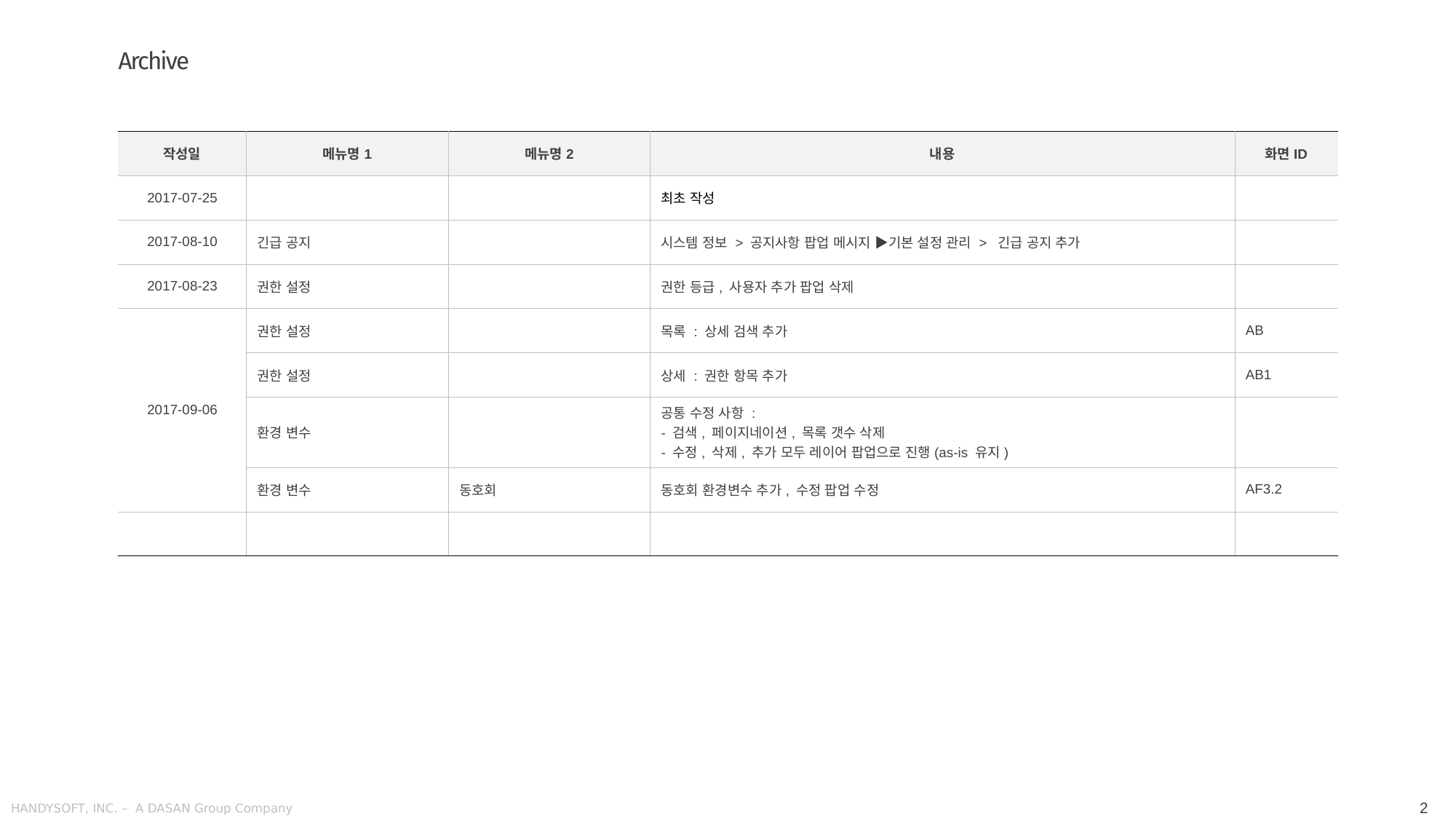

Archive
| 작성일 | 메뉴명1 | 메뉴명2 | 내용 | 화면ID |
| --- | --- | --- | --- | --- |
| 2017-07-25 |  |  | 최초 작성 |  |
| 2017-08-10 | 긴급 공지 |  | 시스템 정보 > 공지사항 팝업 메시지 ▶기본 설정 관리 > 긴급 공지 추가 |  |
| 2017-08-23 | 권한 설정 |  | 권한 등급, 사용자 추가 팝업 삭제 |  |
| 2017-09-06 | 권한 설정 |  | 목록 : 상세 검색 추가 | AB |
|  | 권한 설정 |  | 상세 : 권한 항목 추가 | AB1 |
|  | 환경 변수 |  | 공통 수정 사항 : - 검색, 페이지네이션, 목록 갯수 삭제 - 수정, 삭제, 추가 모두 레이어 팝업으로 진행(as-is 유지) |  |
|  | 환경 변수 | 동호회 | 동호회 환경변수 추가, 수정 팝업 수정 | AF3.2 |
|  |  |  |  |  |